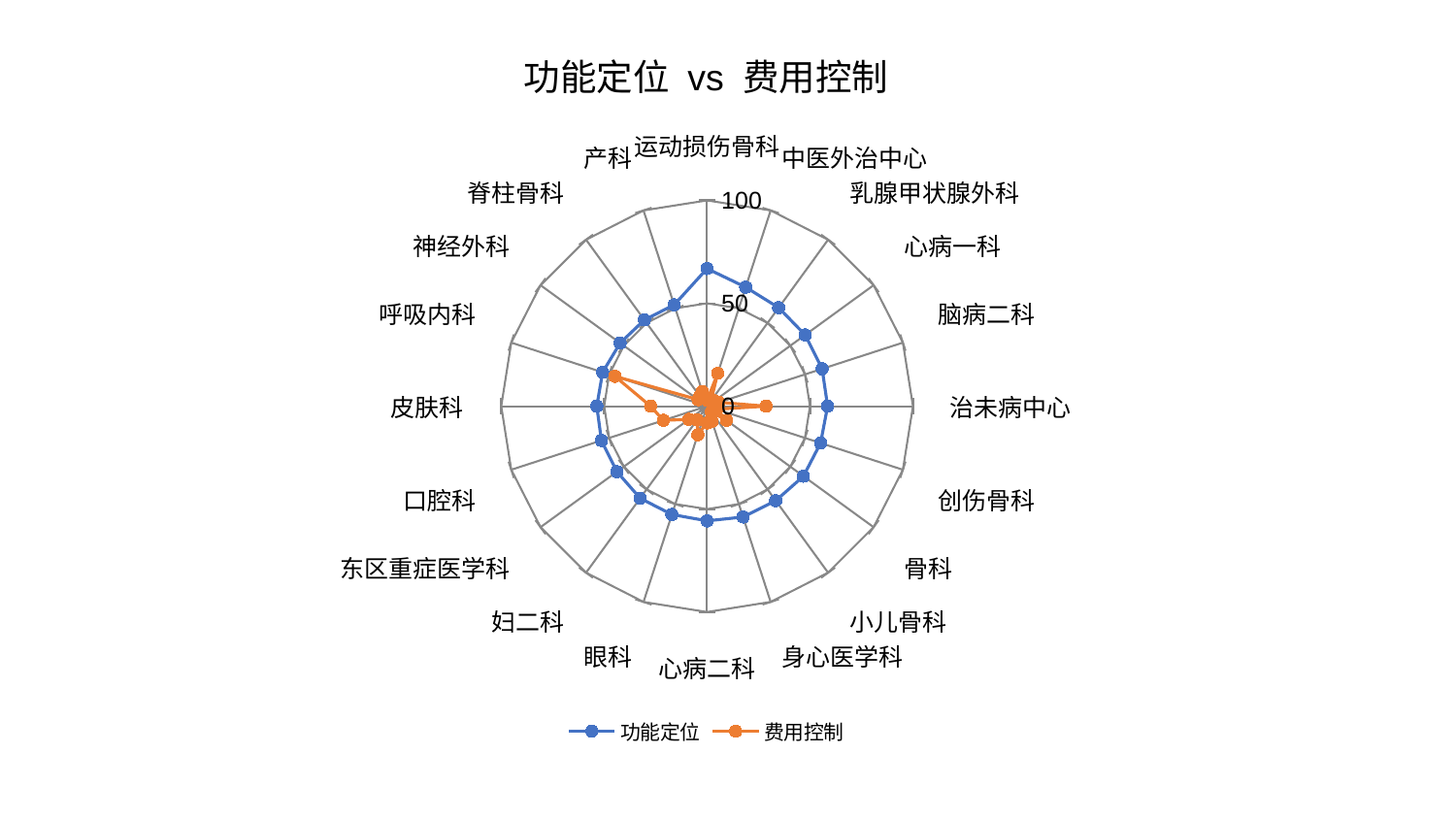

### Chart: 功能定位 vs 费用控制

| Category | 功能定位 | 费用控制 |
|---|---|---|
| 运动损伤骨科 | 66.8668696316368 | 2.79056920493506 |
| 中医外治中心 | 60.78081138442299 | 16.814910877084362 |
| 乳腺甲状腺外科 | 59.16121078081465 | 3.2569195141002396 |
| 心病一科 | 58.88095804738589 | 4.366902219959827 |
| 脑病二科 | 58.75641419750594 | 6.052591675004851 |
| 治未病中心 | 58.56520814836335 | 28.633206741636943 |
| 创伤骨科 | 57.974990170145574 | 4.836620151225449 |
| 骨科 | 57.87971814171731 | 11.638526635334985 |
| 小儿骨科 | 56.75638212962482 | 3.5227330612629464 |
| 身心医学科 | 56.6185375064674 | 7.718393742456581 |
| 心病二科 | 55.72457682494343 | 8.16661194926379 |
| 眼科 | 55.341842984123346 | 14.611089611197606 |
| 妇二科 | 55.30521994255142 | 8.283334738713386 |
| 东区重症医学科 | 54.15961885337331 | 10.93647890937587 |
| 口腔科 | 53.96959695887519 | 22.336288700351993 |
| 皮肤科 | 53.57828770513224 | 27.45172955848078 |
| 呼吸内科 | 53.36075574284265 | 47.077973912574535 |
| 神经外科 | 52.20899970834698 | 5.387985291956179 |
| 脊柱骨科 | 51.85145388470305 | 6.071329153772871 |
| 产科 | 51.76033198203094 | 7.476973653781391 |
34